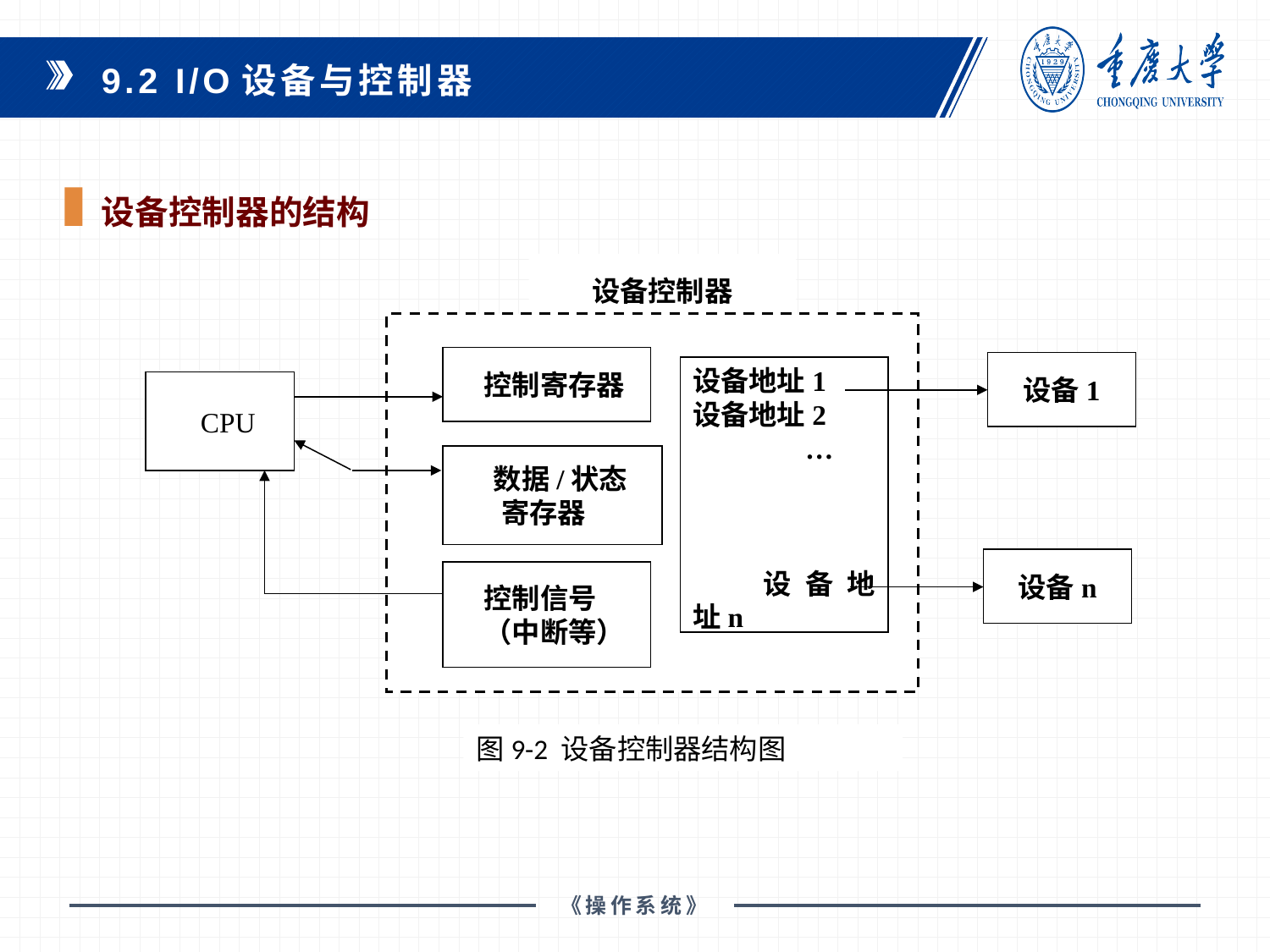

9.2 I/O设备与控制器
设备控制器的结构

设备控制器

控制寄存器
设备1
设备地址1
设备地址2
      …

设备地址n

CPU
数据/状态
寄存器
设备n
控制信号
（中断等）
图9-2 设备控制器结构图